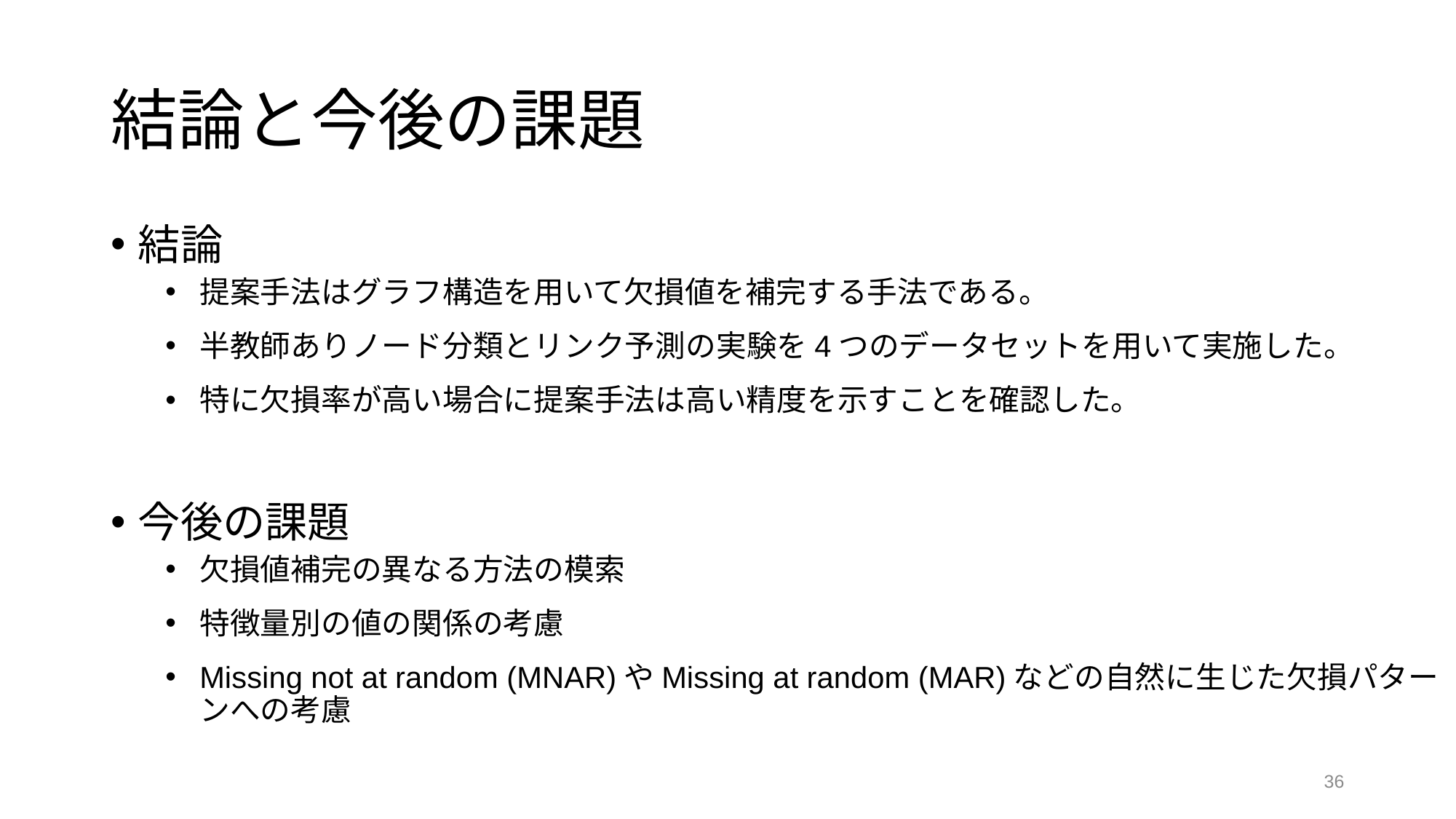

# 結論と今後の課題
結論
提案手法はグラフ構造を用いて欠損値を補完する手法である。
半教師ありノード分類とリンク予測の実験を4つのデータセットを用いて実施した。
特に欠損率が高い場合に提案手法は高い精度を示すことを確認した。

今後の課題
欠損値補完の異なる方法の模索
特徴量別の値の関係の考慮
Missing not at random (MNAR)やMissing at random (MAR)などの自然に生じた欠損パターンへの考慮
36